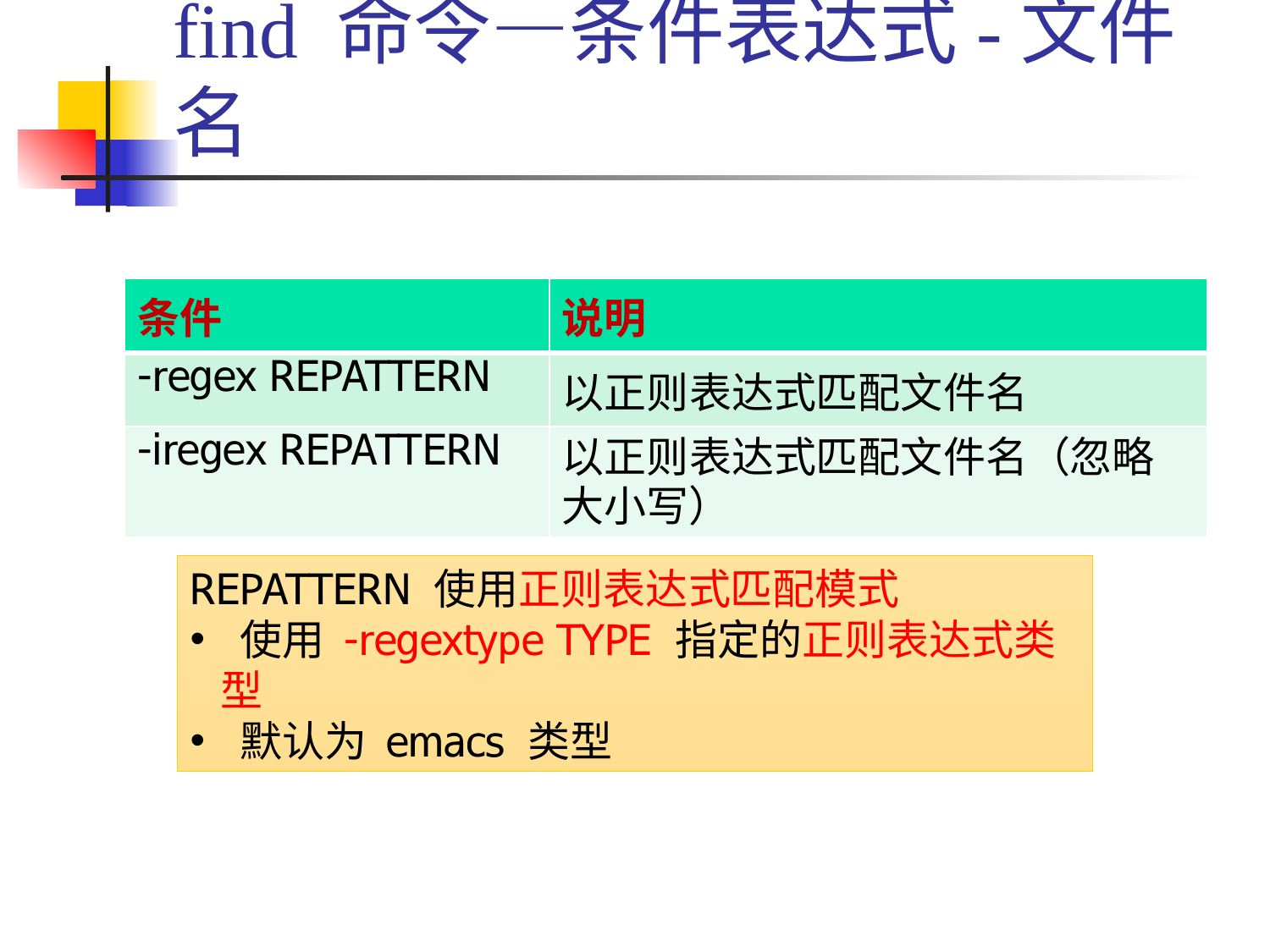

# find 命令—条件表达式-文件名
| 条件 | 说明 |
| --- | --- |
| -regex REPATTERN | 以正则表达式匹配文件名 |
| -iregex REPATTERN | 以正则表达式匹配文件名（忽略大小写） |
REPATTERN 使用正则表达式匹配模式
 使用 -regextype TYPE 指定的正则表达式类型
 默认为 emacs 类型